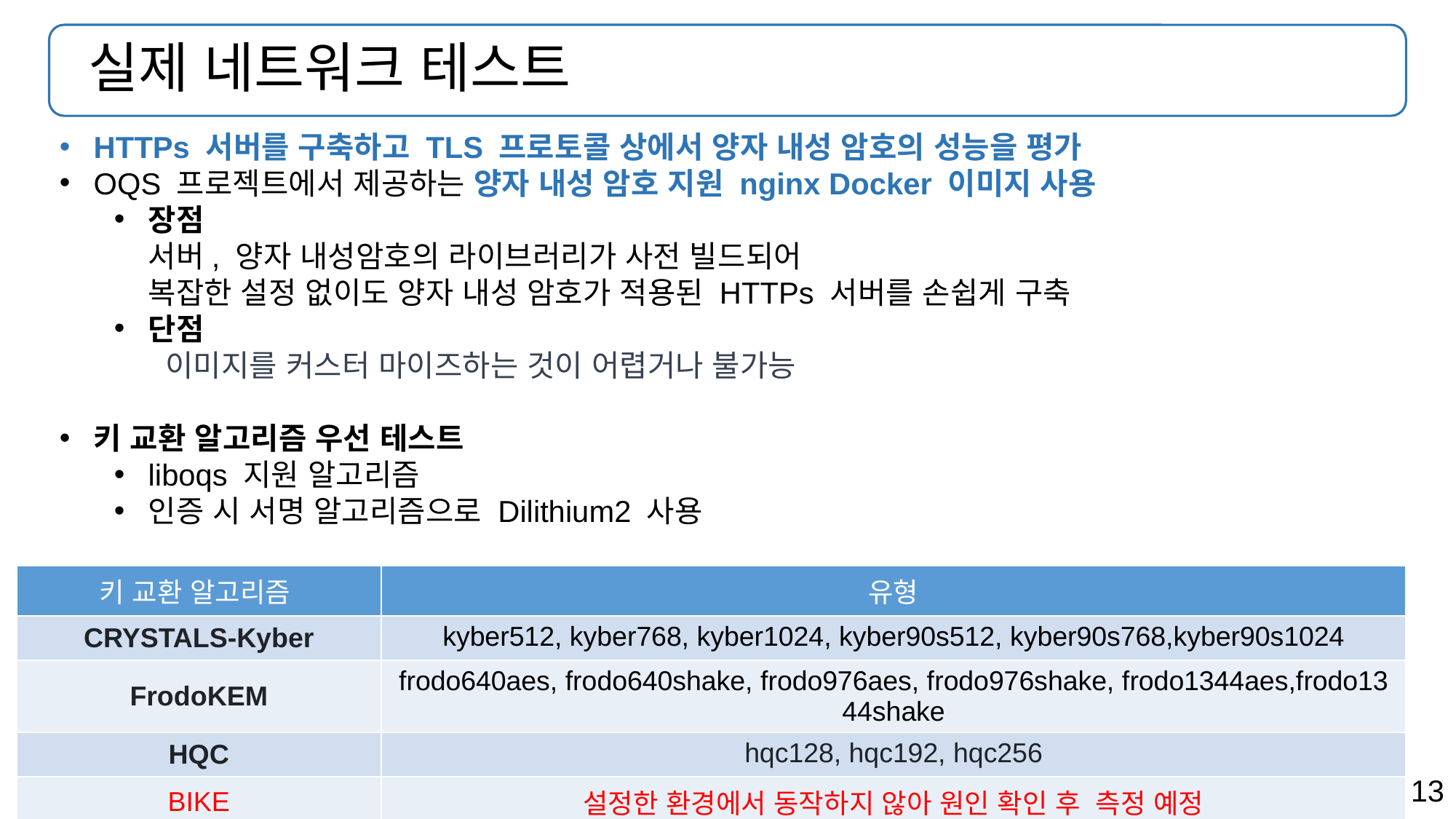

# 실제 네트워크 테스트
HTTPs 서버를 구축하고 TLS 프로토콜 상에서 양자 내성 암호의 성능을 평가
OQS 프로젝트에서 제공하는 양자 내성 암호 지원 nginx Docker 이미지 사용
장점
서버, 양자 내성암호의 라이브러리가 사전 빌드되어
복잡한 설정 없이도 양자 내성 암호가 적용된 HTTPs 서버를 손쉽게 구축
단점
  이미지를 커스터 마이즈하는 것이 어렵거나 불가능

키 교환 알고리즘 우선 테스트
liboqs 지원 알고리즘
인증 시 서명 알고리즘으로 Dilithium2 사용

| 키 교환 알고리즘 | 유형 |
| --- | --- |
| CRYSTALS-Kyber | kyber512, kyber768, kyber1024, kyber90s512, kyber90s768,kyber90s1024 |
| FrodoKEM | frodo640aes, frodo640shake, frodo976aes, frodo976shake, frodo1344aes,frodo1344shake |
| HQC | hqc128, hqc192, hqc256 |
| BIKE | 설정한 환경에서 동작하지 않아 원인 확인 후 측정 예정 |